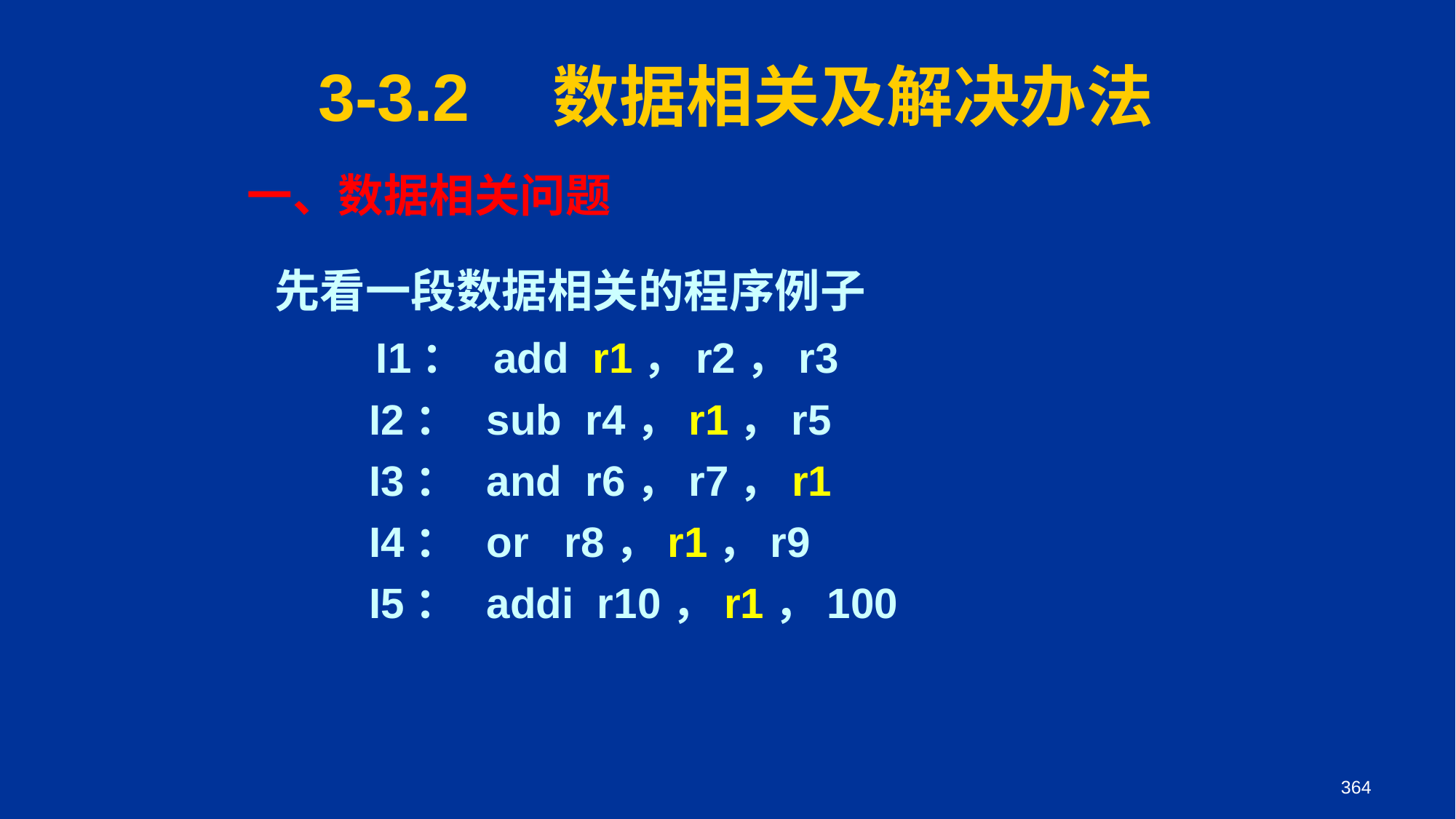

3-3.2　数据相关及解决办法
一、数据相关问题
先看一段数据相关的程序例子
　　I1：  add  r1，r2，r3
　　I2：  sub  r4，r1，r5
　　I3：  and  r6，r7，r1
　　I4：  or   r8，r1，r9
　　I5：  addi  r10，r1，100
364